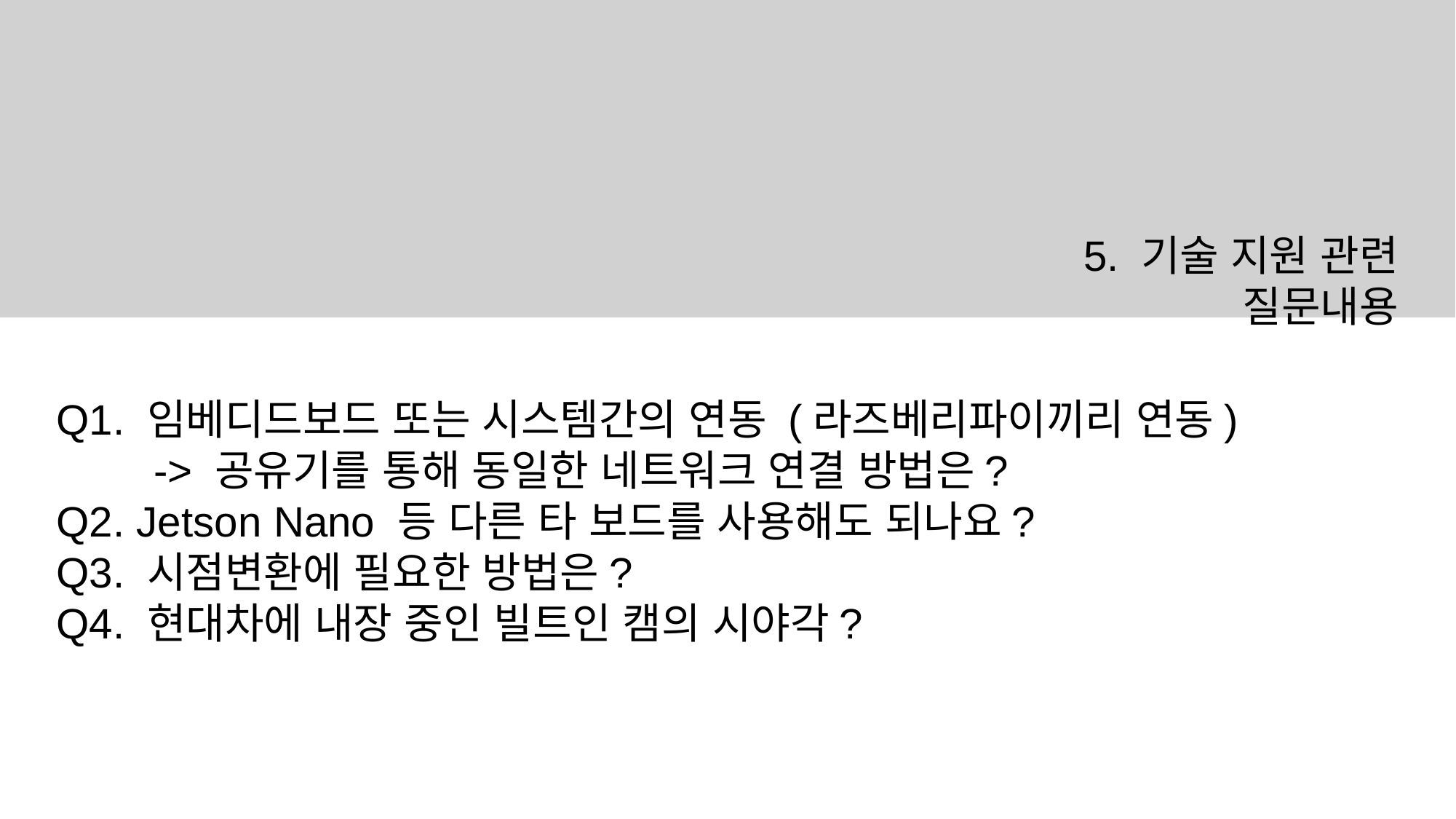

5. 기술 지원 관련 질문내용

 Q1. 임베디드보드 또는 시스템간의 연동 (라즈베리파이끼리 연동)
	-> 공유기를 통해 동일한 네트워크 연결 방법은?
 Q2. Jetson Nano 등 다른 타 보드를 사용해도 되나요?
 Q3. 시점변환에 필요한 방법은?
 Q4. 현대차에 내장 중인 빌트인 캠의 시야각?